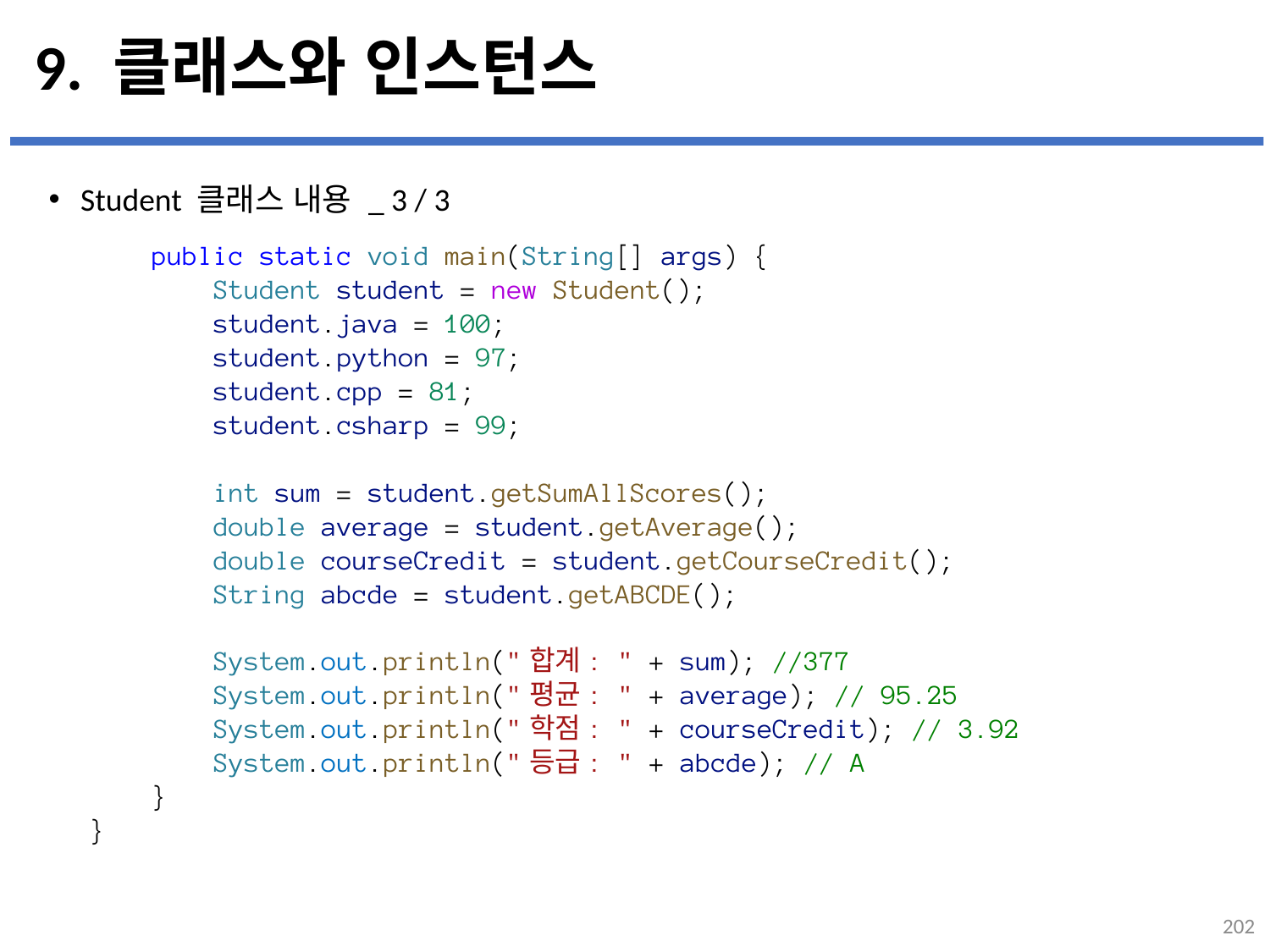

# 9. 클래스와 인스턴스
Student 클래스 내용 _ 3 / 3
...

설명
    public static void main(String[] args) {
        Student student = new Student();
        student.java = 100;
        student.python = 97;
        student.cpp = 81;
        student.csharp = 99;
        int sum = student.getSumAllScores();
        double average = student.getAverage();
        double courseCredit = student.getCourseCredit();
        String abcde = student.getABCDE();
        System.out.println("합계: " + sum); //377
        System.out.println("평균: " + average); // 95.25
        System.out.println("학점: " + courseCredit); // 3.92
        System.out.println("등급: " + abcde); // A
    }
}

202